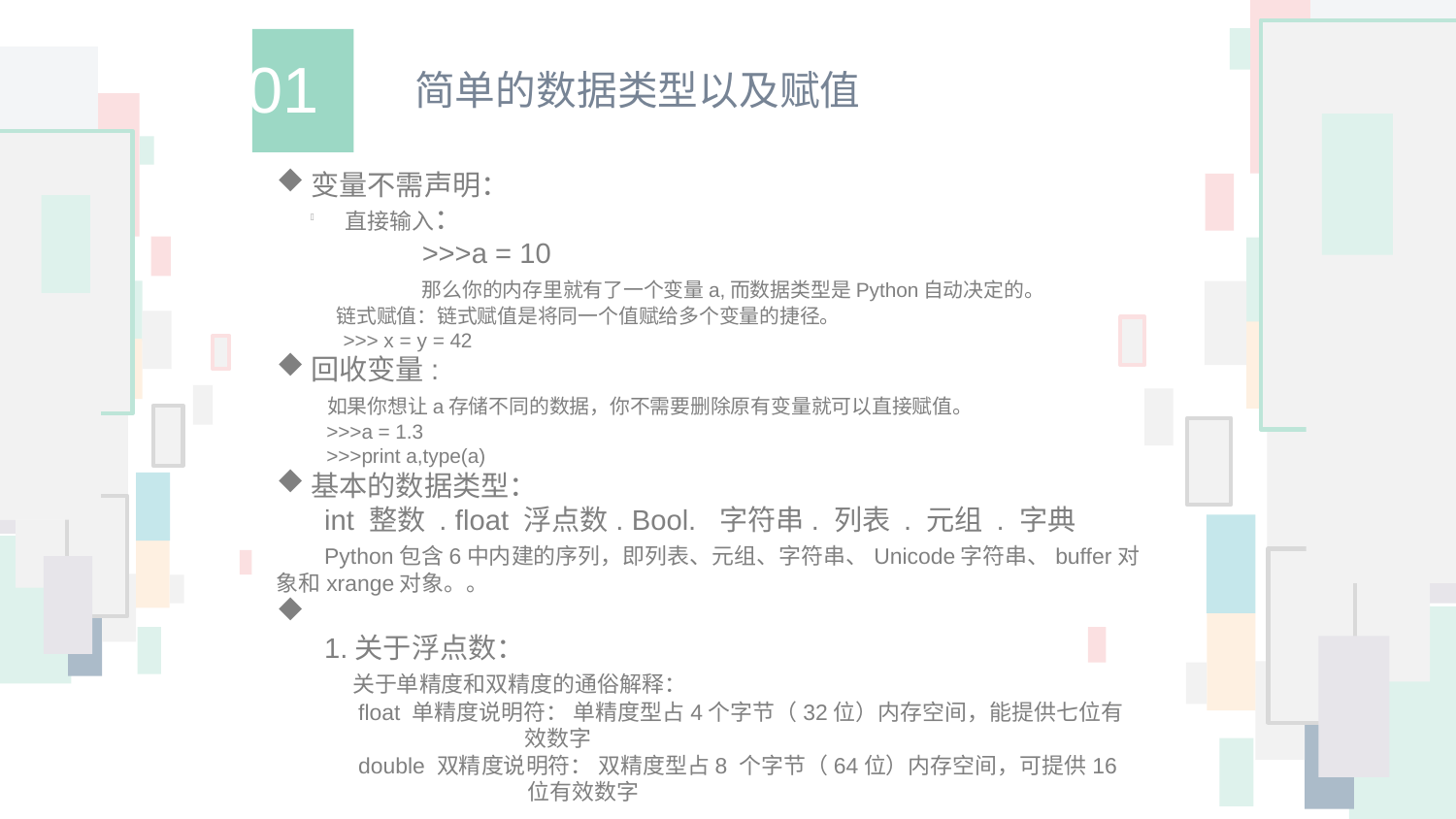

01
简单的数据类型以及赋值

变量不需声明：
直接输入：
	>>>a = 10
	那么你的内存里就有了一个变量a,而数据类型是Python自动决定的。
            链式赋值：链式赋值是将同一个值赋给多个变量的捷径。
            >>> x = y = 42
回收变量:
       如果你想让a存储不同的数据，你不需要删除原有变量就可以直接赋值。
         >>>a = 1.3
         >>>print a,type(a)
基本的数据类型：
      int 整数 . float 浮点数. Bool.  字符串. 列表 . 元组 . 字典
      Python包含6中内建的序列，即列表、元组、字符串、Unicode字符串、buffer对象和xrange对象。。

      1.关于浮点数：
           关于单精度和双精度的通俗解释：
             float 单精度说明符： 单精度型占4个字节（32位）内存空间，能提供七位有                                                       效数字
             double 双精度说明符： 双精度型占8 个字节（64位）内存空间，可提供16                                             位有效数字